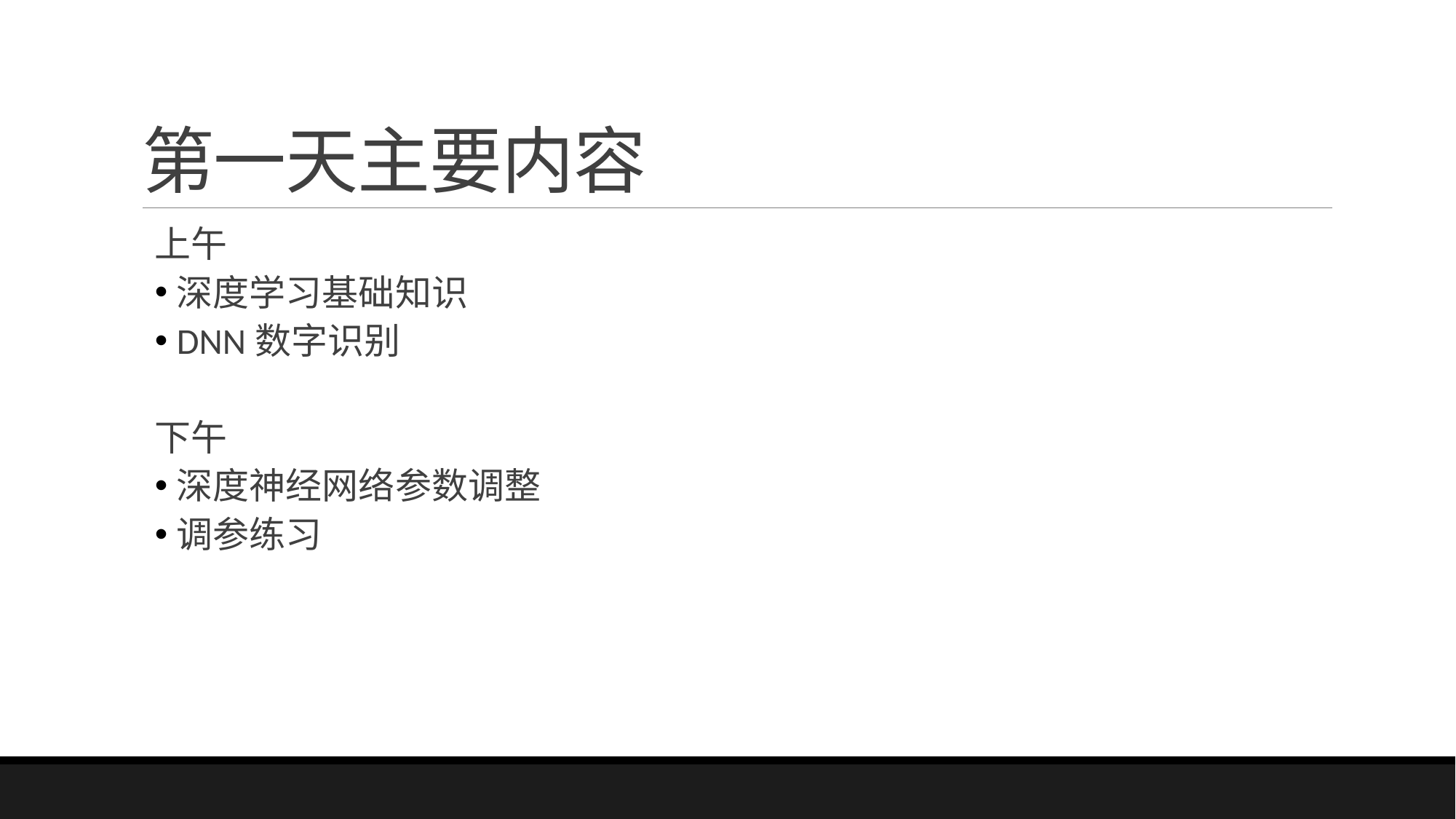

# 第一天主要内容
上午
深度学习基础知识
DNN数字识别

下午
深度神经网络参数调整
调参练习